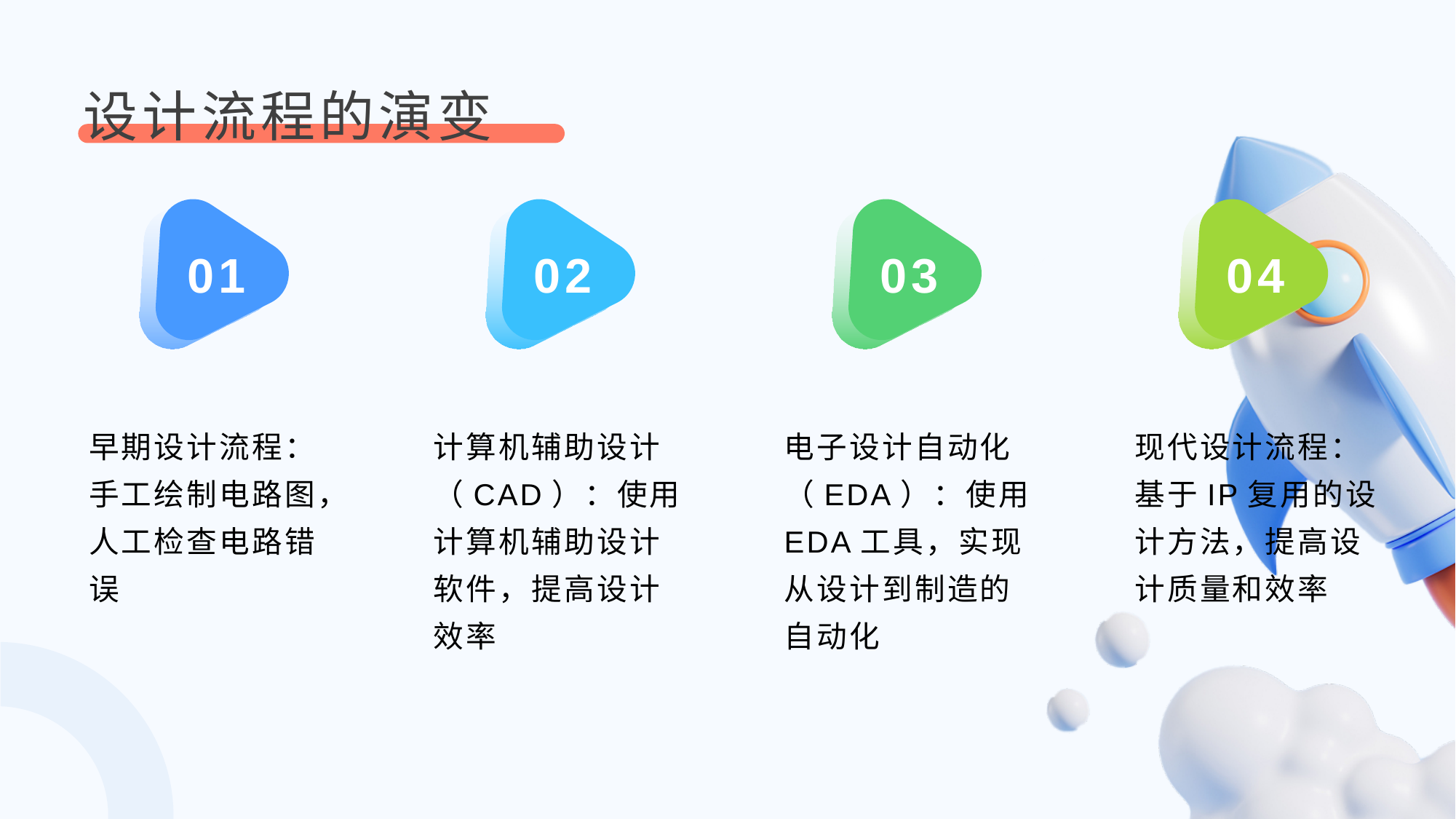

设计流程的演变

01
02
03
04
早期设计流程：手工绘制电路图，人工检查电路错误
计算机辅助设计（CAD）：使用计算机辅助设计软件，提高设计效率
电子设计自动化（EDA）：使用EDA工具，实现从设计到制造的自动化
现代设计流程：基于IP复用的设计方法，提高设计质量和效率